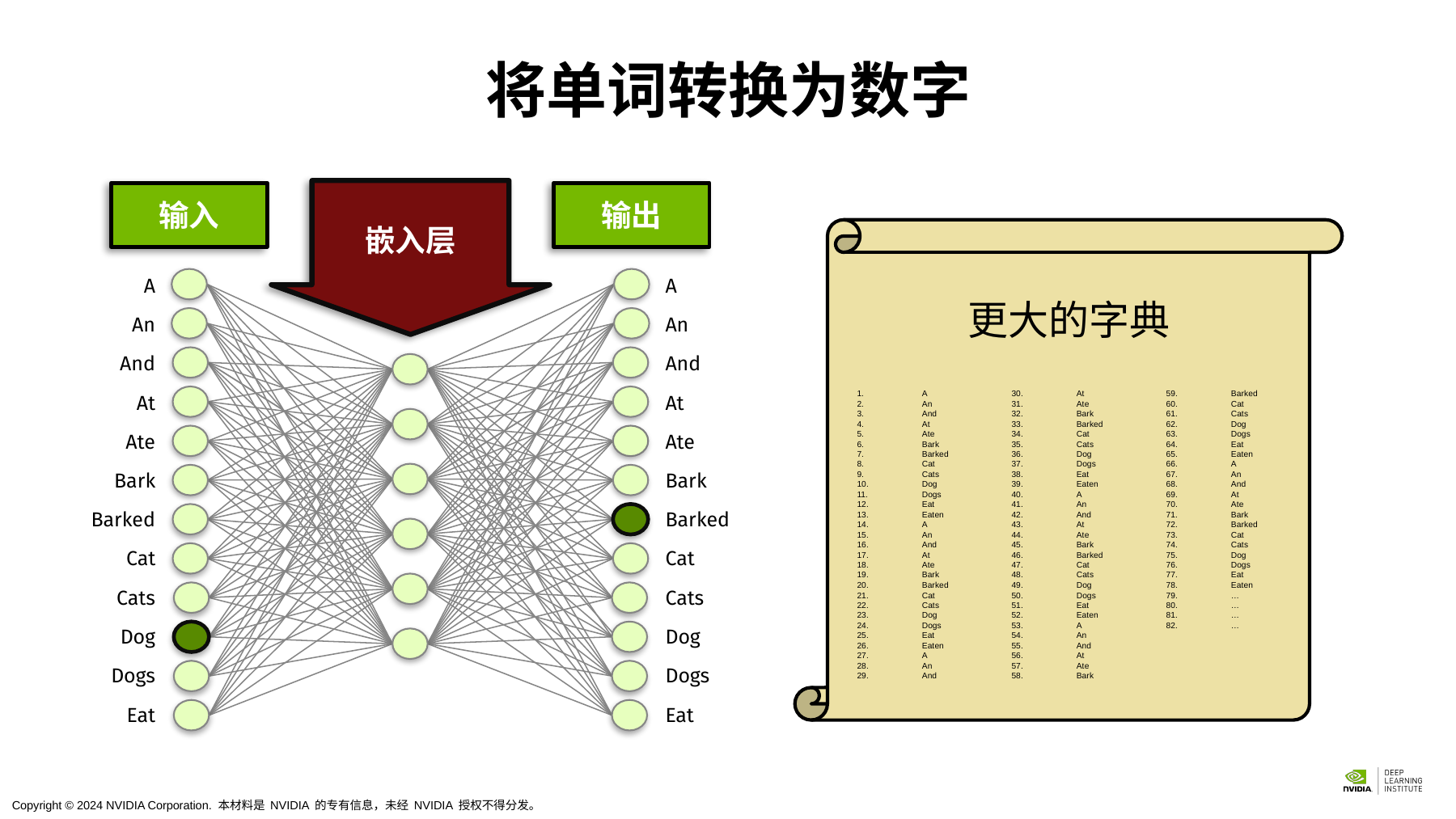

# 将单词转换为数字
嵌入层
输入
输出

更大的字典

A

An
And

At

Ate

Bark

Barked

Cat

Cats

Dog

Dogs

Eat

A
An
And
At
Ate
Bark
Barked
Cat
Cats
Dog
Dogs
Eat
A
An
And
At
Ate
Bark
Barked
Cat
Cats
Dog
Dogs
Eat
Eaten
A
An
And
At
Ate
Bark
Barked
Cat
Cats
Dog
Dogs
Eat
Eaten
A
An
And
At
Ate
Bark
Barked
Cat
Cats
Dog
Dogs
Eat
Eaten
A
An
And
At
Ate
Bark
Barked
Cat
Cats
Dog
Dogs
Eat
Eaten
A
An
And
At
Ate
Bark
Barked
Cat
Cats
Dog
Dogs
Eat
Eaten
A
An
And
At
Ate
Bark
Barked
Cat
Cats
Dog
Dogs
Eat
Eaten
…
…
…
…

Copyright © 2024 NVIDIA Corporation. 本材料是 NVIDIA 的专有信息，未经 NVIDIA 授权不得分发。